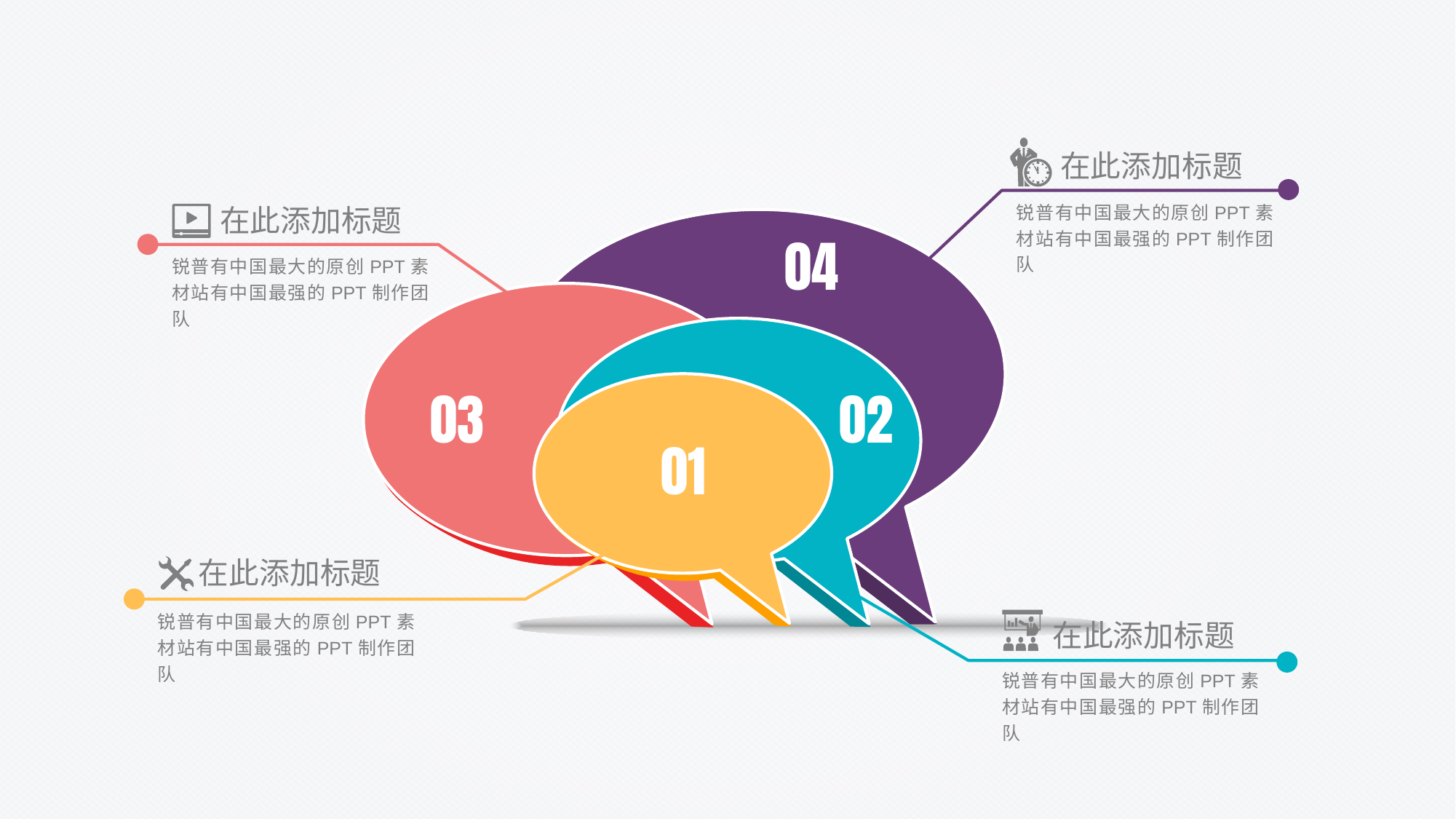

在此添加标题

锐普有中国最大的原创PPT素材站有中国最强的PPT制作团队
在此添加标题

锐普有中国最大的原创PPT素材站有中国最强的PPT制作团队

04

03
02
01
在此添加标题

锐普有中国最大的原创PPT素材站有中国最强的PPT制作团队

在此添加标题

锐普有中国最大的原创PPT素材站有中国最强的PPT制作团队